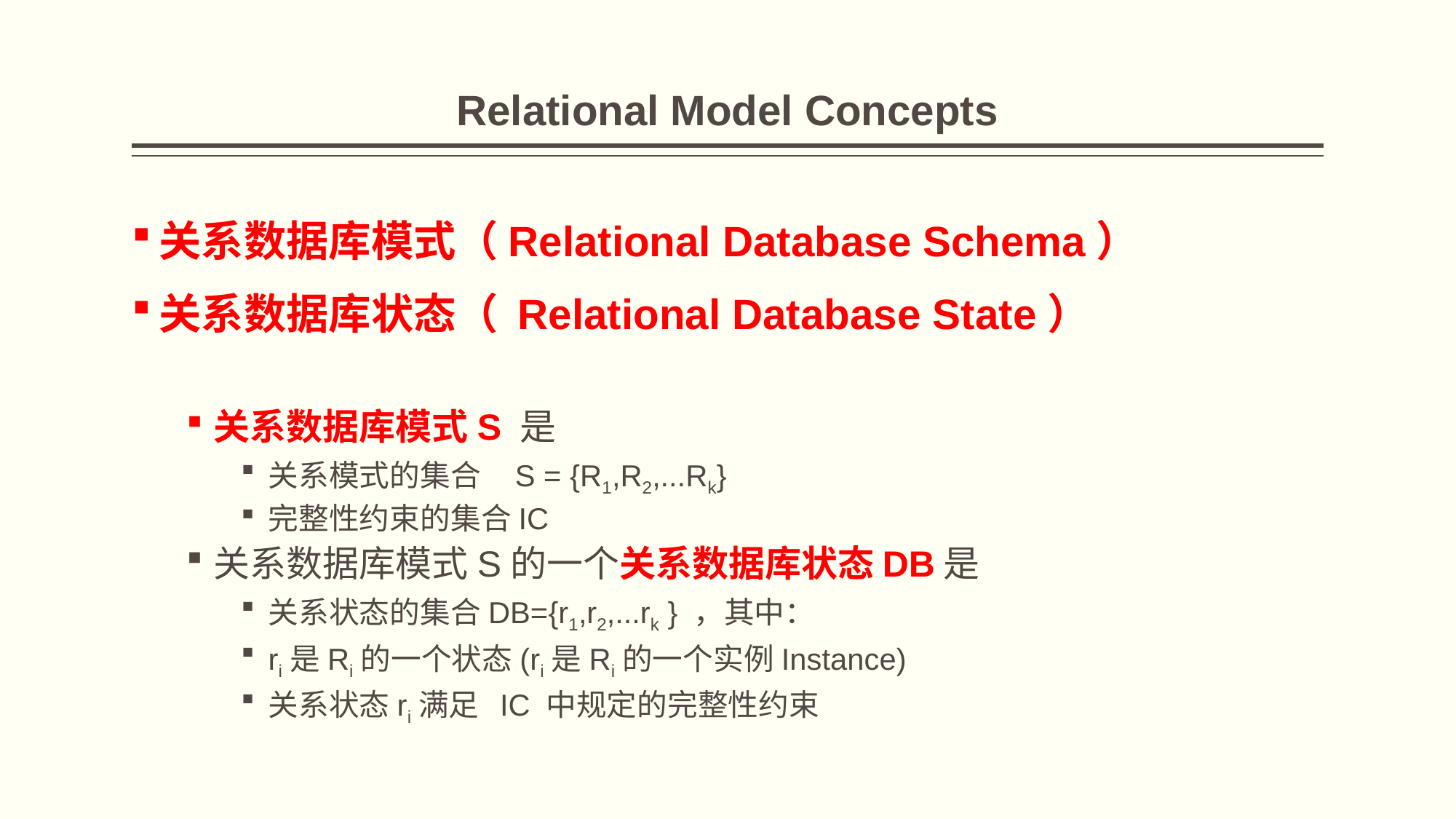

# Relational Model Concepts
关系数据库模式（Relational Database Schema）
关系数据库状态（ Relational Database State）

关系数据库模式S 是
关系模式的集合    S = {R1,R2,...Rk}
完整性约束的集合IC
关系数据库模式S的一个关系数据库状态DB是
关系状态的集合DB={r1,r2,...rk } ，其中：
ri是Ri的一个状态(ri是Ri的一个实例Instance)
关系状态ri满足  IC 中规定的完整性约束